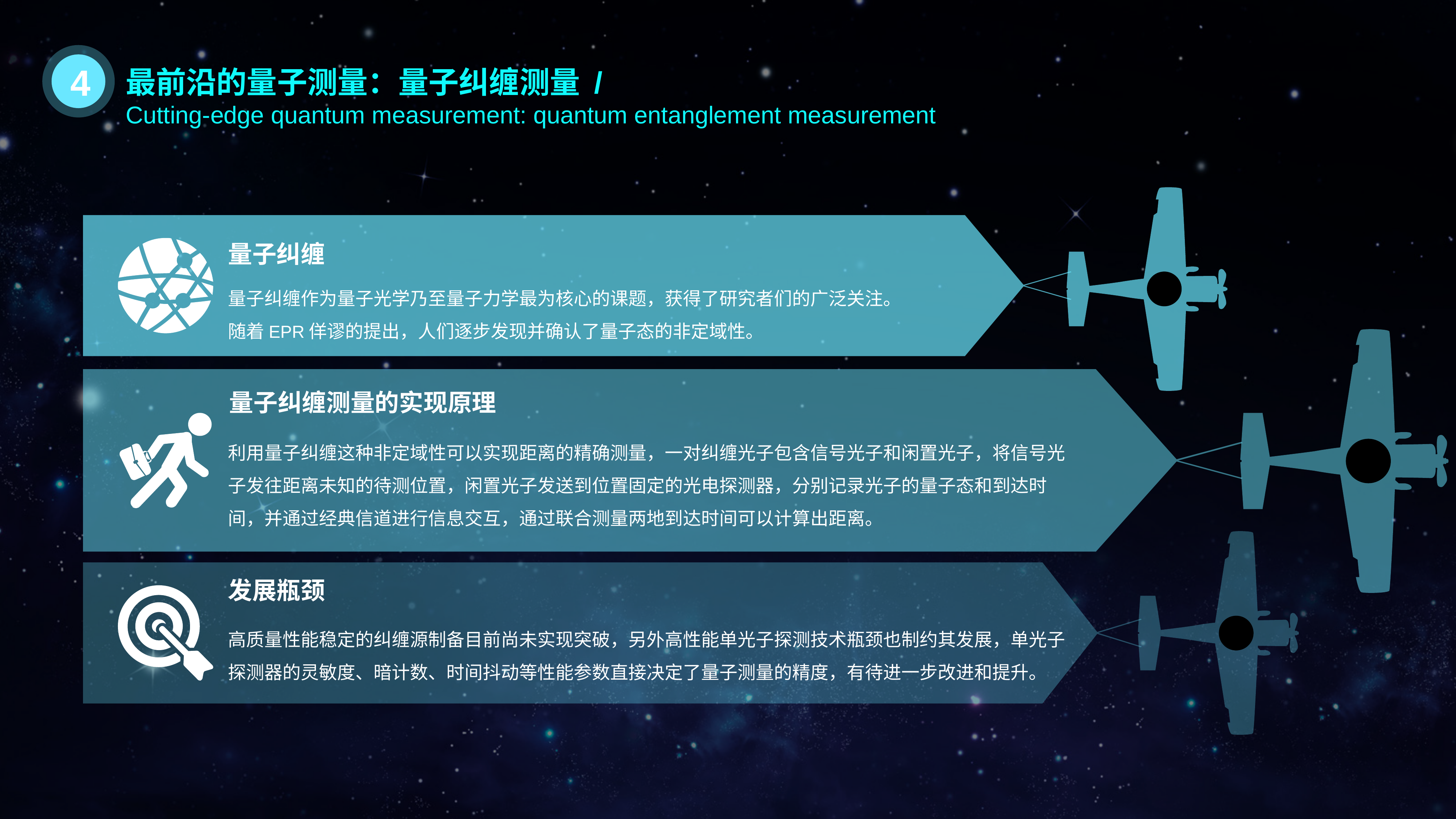

4

最前沿的量子测量：量子纠缠测量 /
Cutting-edge quantum measurement: quantum entanglement measurement

量子纠缠
量子纠缠作为量子光学乃至量子力学最为核心的课题，获得了研究者们的广泛关注。随着EPR佯谬的提出，人们逐步发现并确认了量子态的非定域性。

量子纠缠测量的实现原理
利用量子纠缠这种非定域性可以实现距离的精确测量，一对纠缠光子包含信号光子和闲置光子，将信号光子发往距离未知的待测位置，闲置光子发送到位置固定的光电探测器，分别记录光子的量子态和到达时间，并通过经典信道进行信息交互，通过联合测量两地到达时间可以计算出距离。

发展瓶颈
高质量性能稳定的纠缠源制备目前尚未实现突破，另外高性能单光子探测技术瓶颈也制约其发展，单光子探测器的灵敏度、暗计数、时间抖动等性能参数直接决定了量子测量的精度，有待进一步改进和提升。